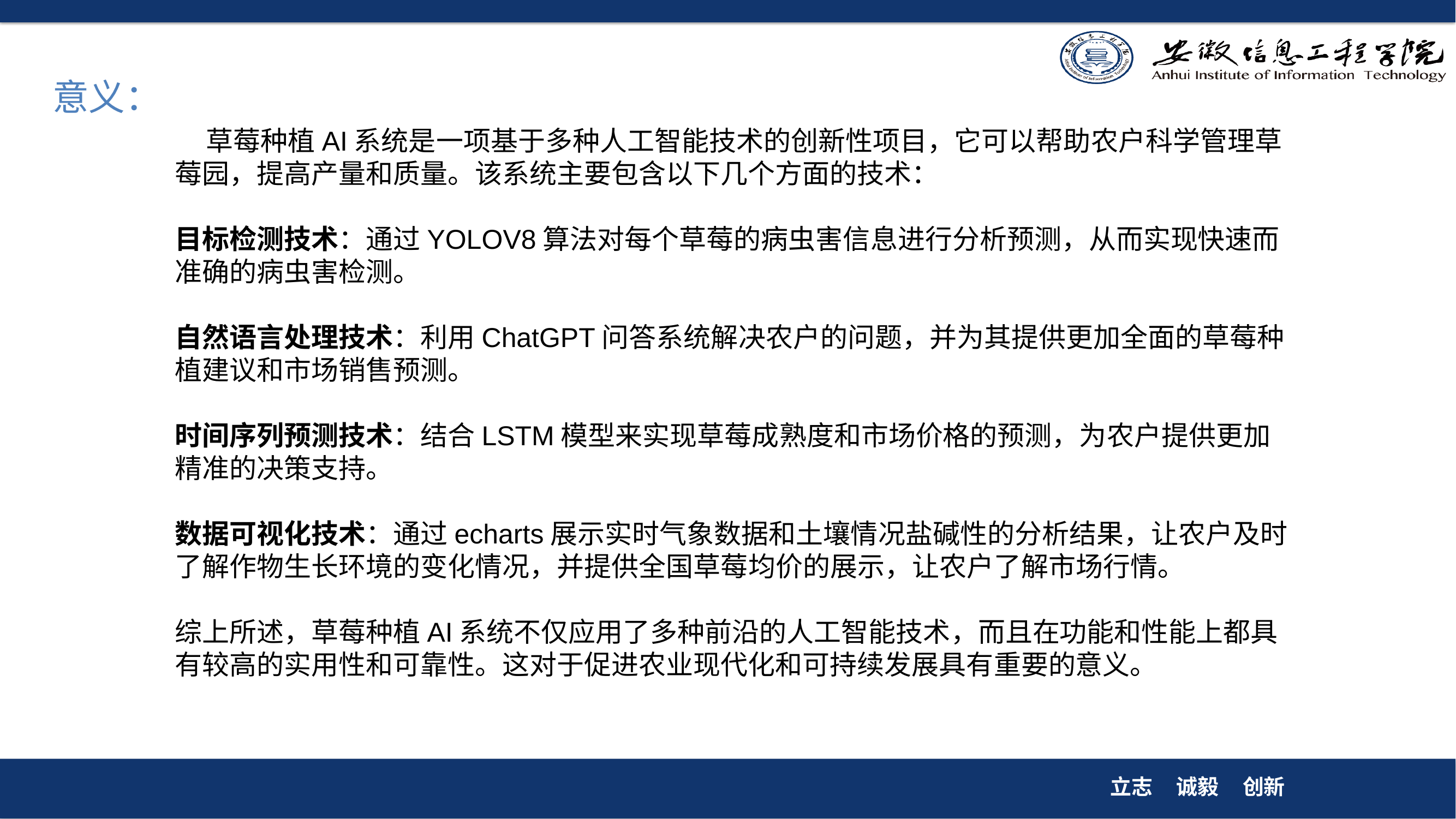

意义：
    草莓种植AI系统是一项基于多种人工智能技术的创新性项目，它可以帮助农户科学管理草莓园，提高产量和质量。该系统主要包含以下几个方面的技术：

目标检测技术：通过YOLOV8算法对每个草莓的病虫害信息进行分析预测，从而实现快速而准确的病虫害检测。

自然语言处理技术：利用ChatGPT问答系统解决农户的问题，并为其提供更加全面的草莓种植建议和市场销售预测。

时间序列预测技术：结合LSTM模型来实现草莓成熟度和市场价格的预测，为农户提供更加精准的决策支持。

数据可视化技术：通过echarts展示实时气象数据和土壤情况盐碱性的分析结果，让农户及时了解作物生长环境的变化情况，并提供全国草莓均价的展示，让农户了解市场行情。

综上所述，草莓种植AI系统不仅应用了多种前沿的人工智能技术，而且在功能和性能上都具有较高的实用性和可靠性。这对于促进农业现代化和可持续发展具有重要的意义。